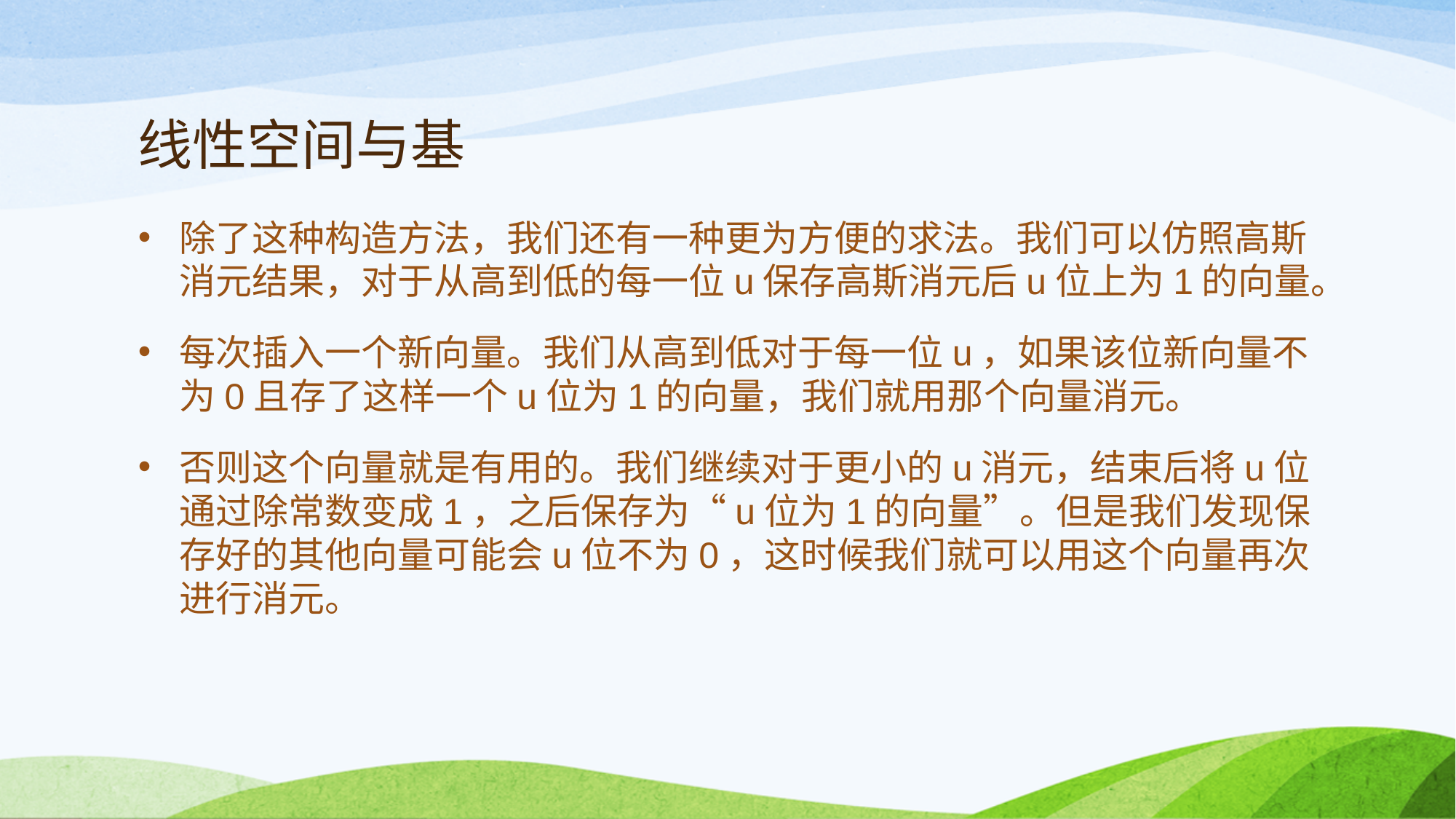

# 线性空间与基
除了这种构造方法，我们还有一种更为方便的求法。我们可以仿照高斯消元结果，对于从高到低的每一位u保存高斯消元后u位上为1的向量。
每次插入一个新向量。我们从高到低对于每一位u，如果该位新向量不为0且存了这样一个u位为1的向量，我们就用那个向量消元。
否则这个向量就是有用的。我们继续对于更小的u消元，结束后将u位通过除常数变成1，之后保存为“u位为1的向量”。但是我们发现保存好的其他向量可能会u位不为0，这时候我们就可以用这个向量再次进行消元。